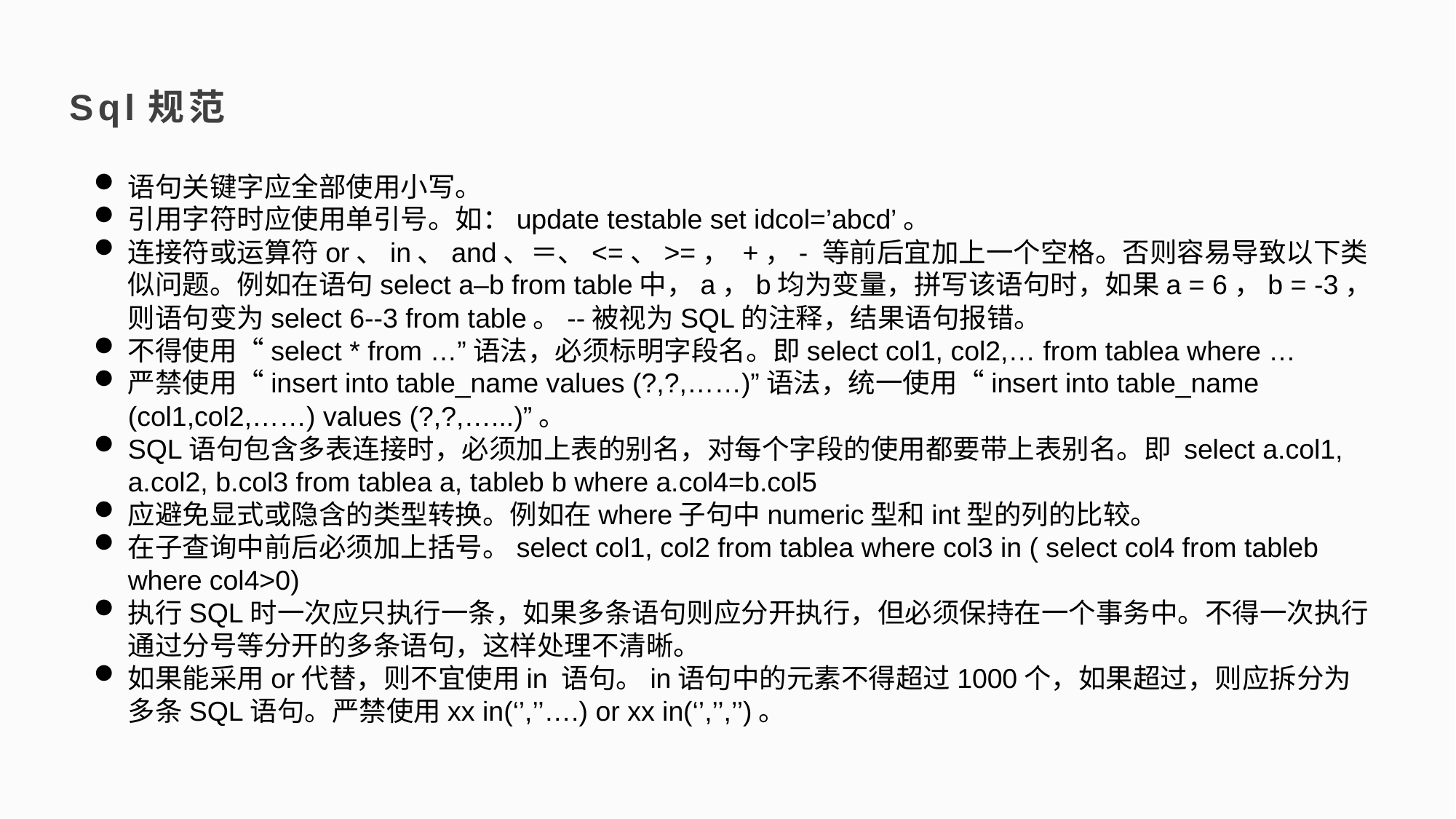

Sql规范
语句关键字应全部使用小写。
引用字符时应使用单引号。如：update testable set idcol=’abcd’。
连接符或运算符or、in、and、＝、<=、>=， +，- 等前后宜加上一个空格。否则容易导致以下类似问题。例如在语句select a–b from table中，a，b均为变量，拼写该语句时，如果a = 6，b = -3，则语句变为select 6--3 from table。--被视为SQL的注释，结果语句报错。
不得使用“select * from …”语法，必须标明字段名。即select col1, col2,… from tablea where …
严禁使用“insert into table_name values (?,?,……)”语法，统一使用“insert into table_name (col1,col2,……) values (?,?,…...)”。
SQL语句包含多表连接时，必须加上表的别名，对每个字段的使用都要带上表别名。即 select a.col1, a.col2, b.col3 from tablea a, tableb b where a.col4=b.col5
应避免显式或隐含的类型转换。例如在where子句中numeric型和int型的列的比较。
在子查询中前后必须加上括号。select col1, col2 from tablea where col3 in ( select col4 from tableb where col4>0)
执行SQL时一次应只执行一条，如果多条语句则应分开执行，但必须保持在一个事务中。不得一次执行通过分号等分开的多条语句，这样处理不清晰。
如果能采用or代替，则不宜使用in 语句。in语句中的元素不得超过1000个，如果超过，则应拆分为多条SQL语句。严禁使用xx in(‘’,’’….) or xx in(‘’,’’,’’)。